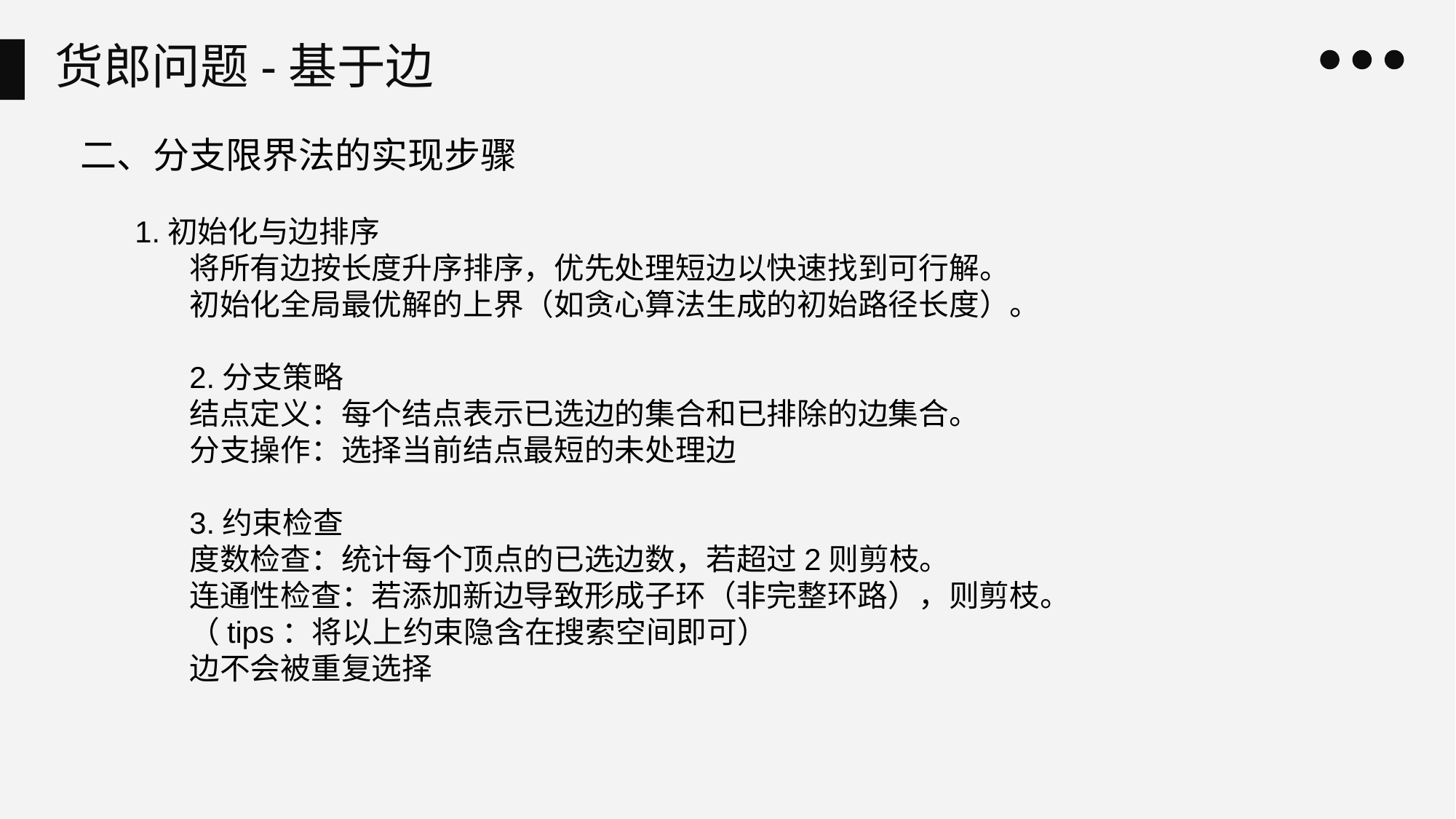

货郎问题-基于边

二、分支限界法的实现步骤

1.初始化与边排序
将所有边按长度升序排序，优先处理短边以快速找到可行解。
初始化全局最优解的上界（如贪心算法生成的初始路径长度）。

2.分支策略
结点定义：每个结点表示已选边的集合和已排除的边集合。
分支操作：选择当前结点最短的未处理边

3.约束检查
度数检查：统计每个顶点的已选边数，若超过2则剪枝。
连通性检查：若添加新边导致形成子环（非完整环路），则剪枝。
（tips：将以上约束隐含在搜索空间即可）
边不会被重复选择